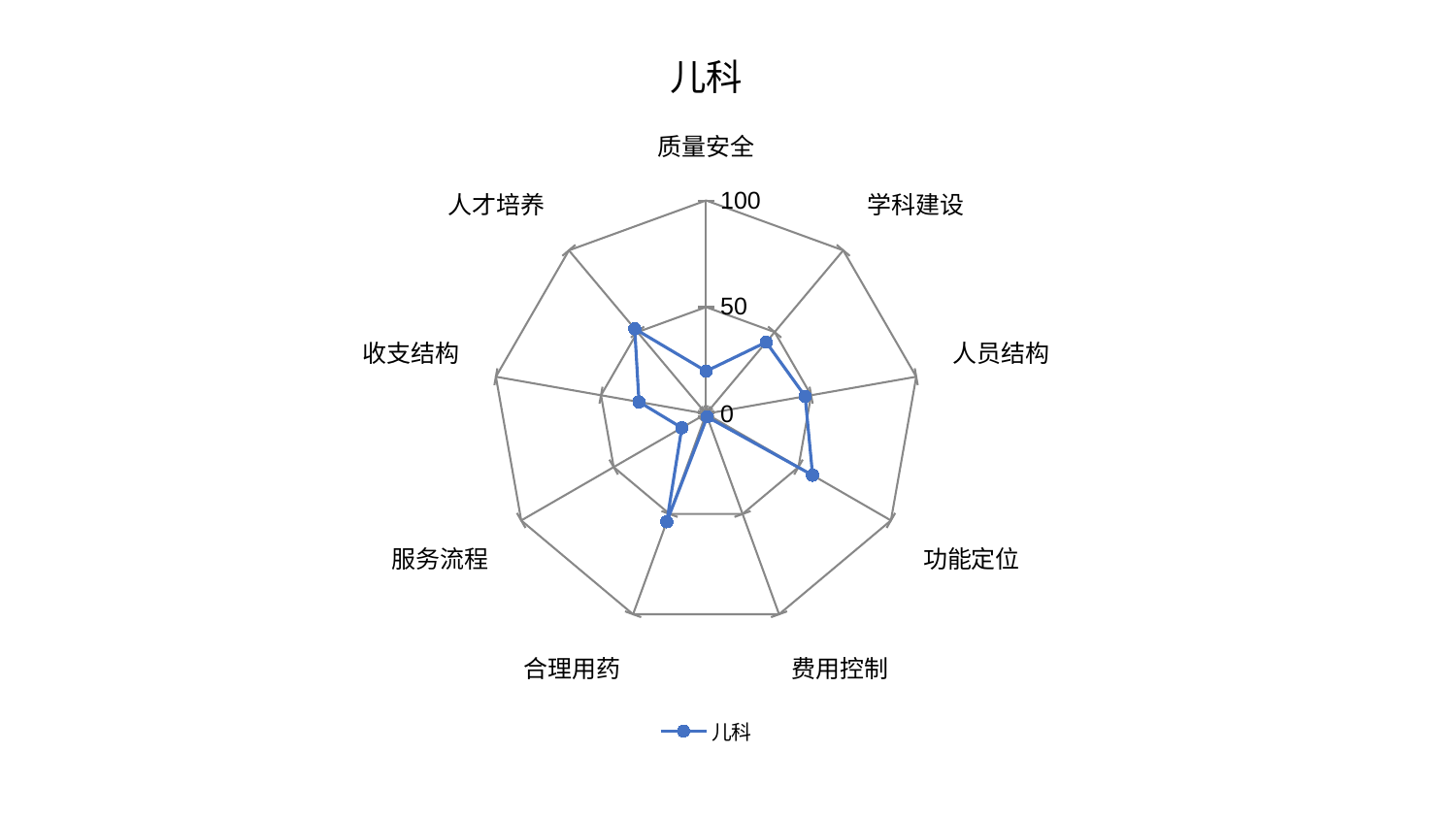

### Chart: 儿科

| Category | 儿科 |
|---|---|
| 质量安全 | 19.98307872871858 |
| 学科建设 | 43.80812389340503 |
| 人员结构 | 47.15814711502656 |
| 功能定位 | 57.64219151111877 |
| 费用控制 | 1.5735460334870188 |
| 合理用药 | 53.88973587639701 |
| 服务流程 | 13.16219025538237 |
| 收支结构 | 31.942040267756898 |
| 人才培养 | 51.998212652140644 |
86